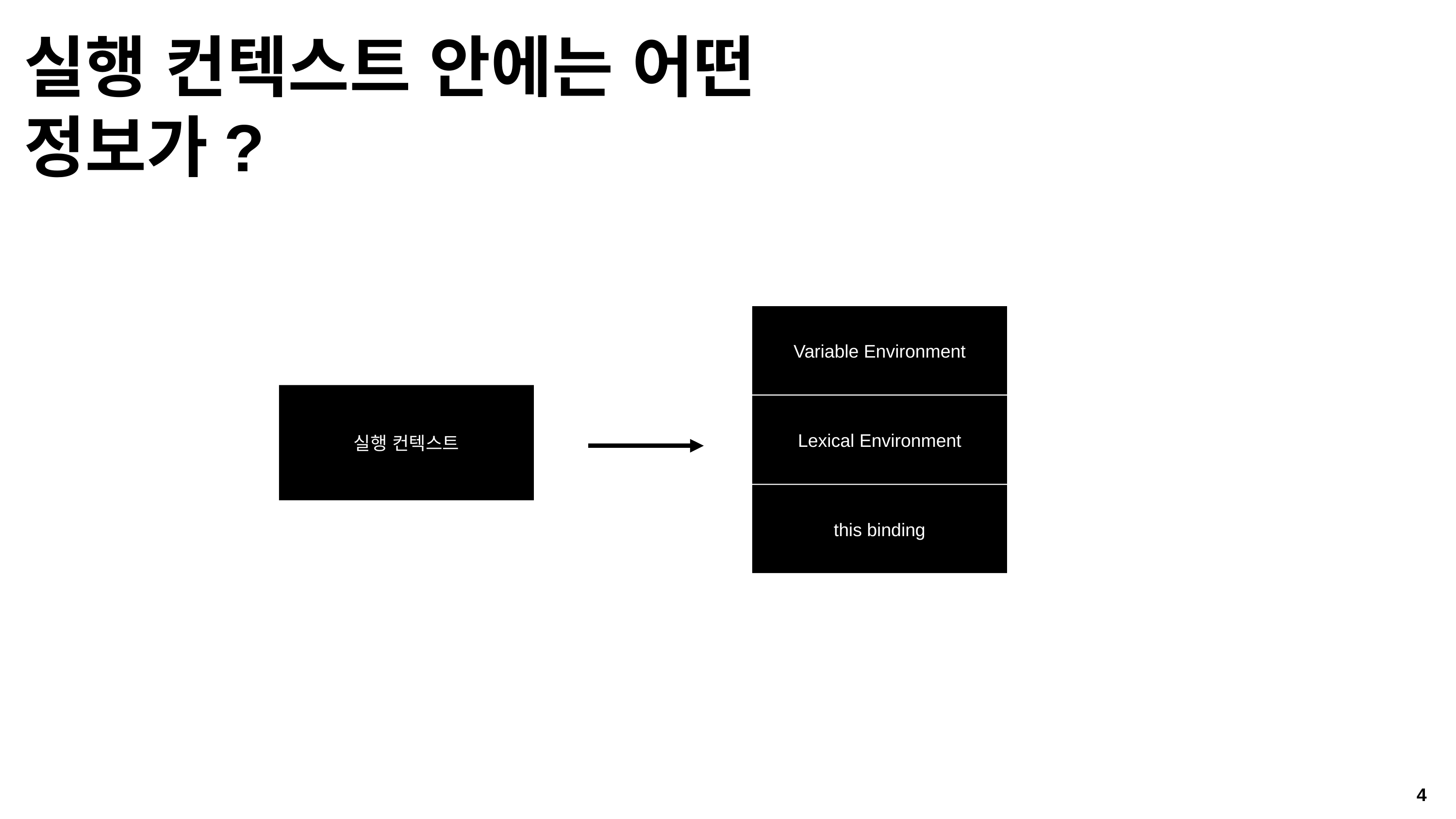

실행 컨텍스트 안에는 어떤 정보가?
Variable Environment
실행 컨텍스트
Lexical Environment
this binding

4